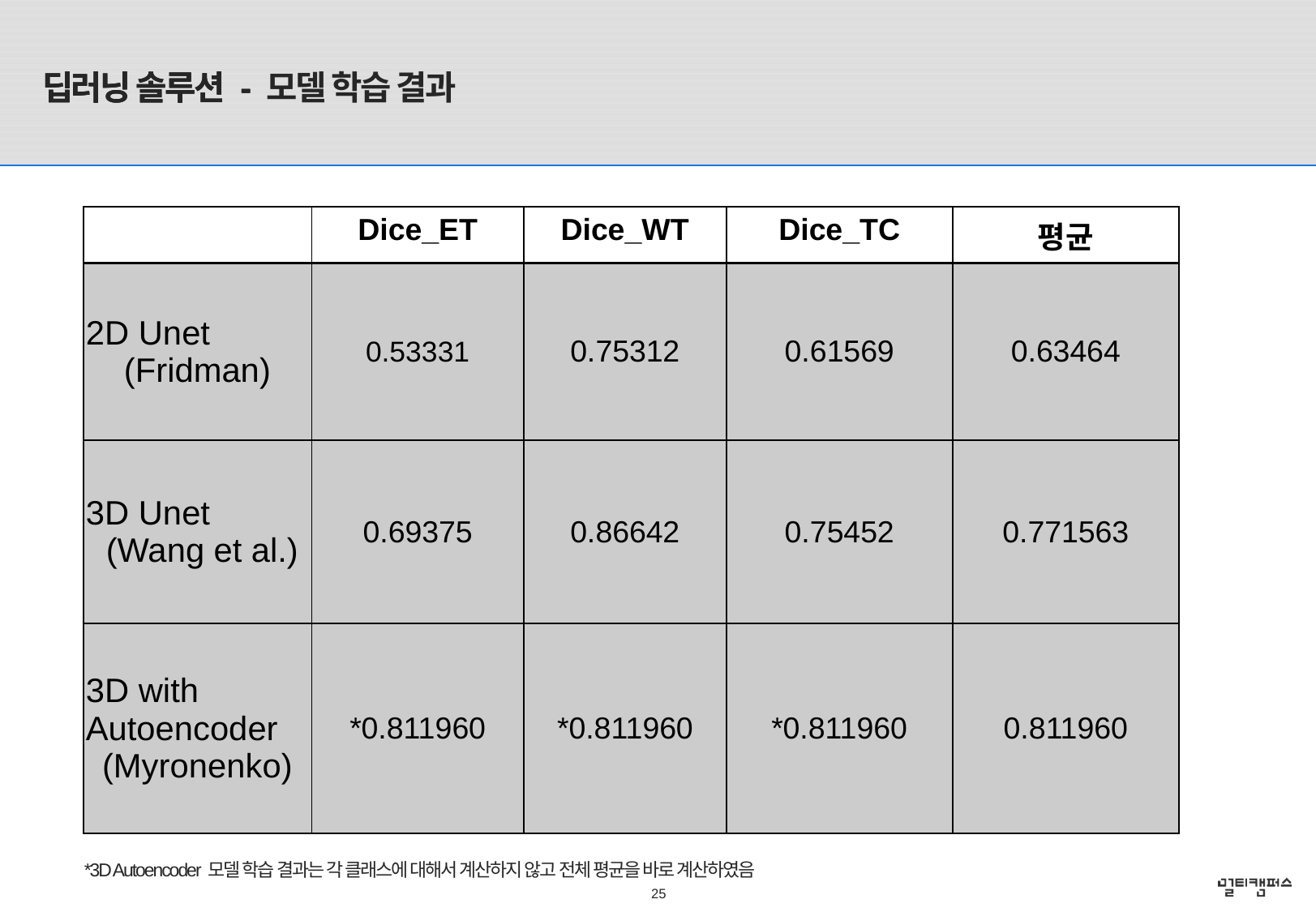

# 딥러닝 솔루션 -
딥러닝 솔루션 - 모델 학습 결과
|  | Dice\_ET | Dice\_WT | Dice\_TC | 평균 |
| --- | --- | --- | --- | --- |
| 2D Unet (Fridman) | 0.53331 | 0.75312 | 0.61569 | 0.63464 |
| 3D Unet (Wang et al.) | 0.69375 | 0.86642 | 0.75452 | 0.771563 |
| 3D with Autoencoder (Myronenko) | \*0.811960 | \*0.811960 | \*0.811960 | 0.811960 |
*3D Autoencoder 모델 학습 결과는 각 클래스에 대해서 계산하지 않고 전체 평균을 바로 계산하였음
25